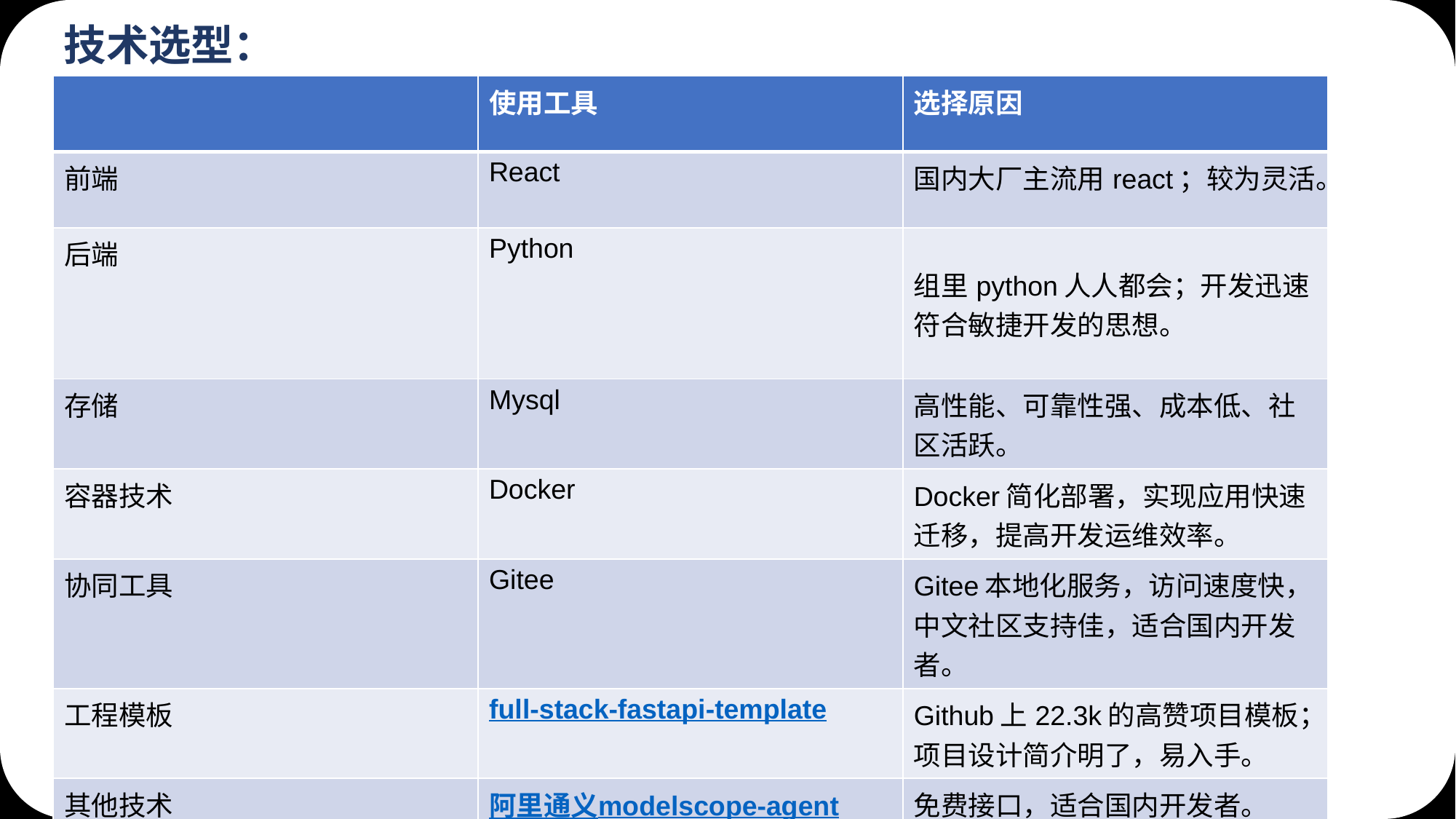

技术选型：
|  | 使用工具 | 选择原因 |
| --- | --- | --- |
| 前端 | React | 国内大厂主流用react；较为灵活。 |
| 后端 | Python | 组里python人人都会；开发迅速符合敏捷开发的思想。 |
| 存储 | Mysql | 高性能、可靠性强、成本低、社区活跃。 |
| 容器技术 | Docker | Docker简化部署，实现应用快速迁移，提高开发运维效率。 |
| 协同工具 | Gitee | Gitee本地化服务，访问速度快，中文社区支持佳，适合国内开发者。 |
| 工程模板 | full-stack-fastapi-template | Github上22.3k的高赞项目模板；项目设计简介明了，易入手。 |
| 其他技术 | 阿里通义modelscope-agent | 免费接口，适合国内开发者。 |